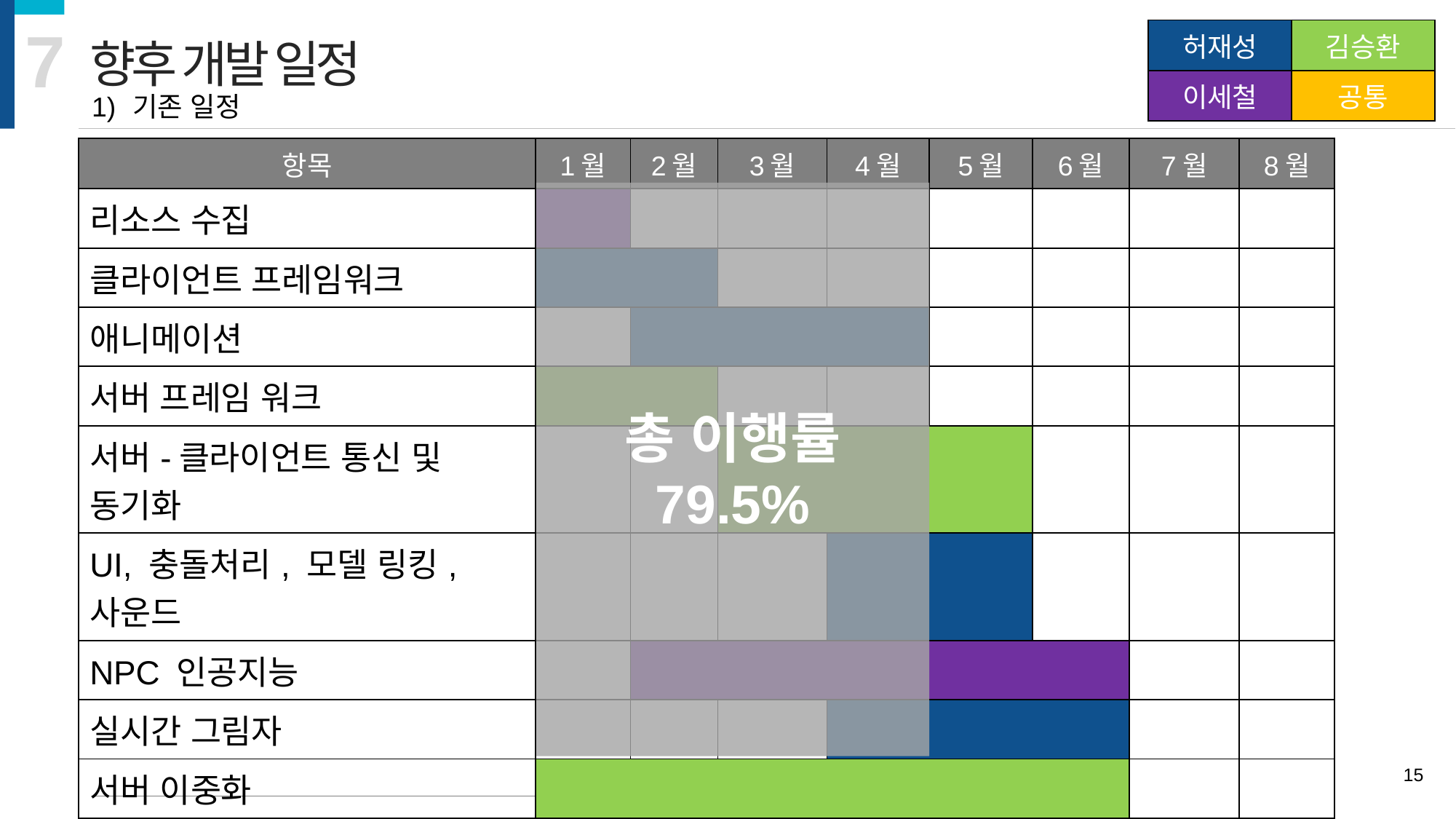

7
| 허재성 | 김승환 |
| --- | --- |
| 이세철 | 공통 |
향후 개발 일정
기존 일정
| 항목 | 1월 | 2월 | 3월 | 4월 | 5월 | 6월 | 7월 | 8월 |
| --- | --- | --- | --- | --- | --- | --- | --- | --- |
| 리소스 수집 |  |  |  |  |  |  |  |  |
| 클라이언트 프레임워크 |  |  |  |  |  |  |  |  |
| 애니메이션 |  |  |  |  |  |  |  |  |
| 서버 프레임 워크 |  |  |  |  |  |  |  |  |
| 서버-클라이언트 통신 및 동기화 |  |  |  |  |  |  |  |  |
| UI, 충돌처리, 모델 링킹, 사운드 |  |  |  |  |  |  |  |  |
| NPC 인공지능 |  |  |  |  |  |  |  |  |
| 실시간 그림자 |  |  |  |  |  |  |  |  |
| 서버 이중화 |  |  |  |  |  |  |  |  |
| 특수능력, 손상 및 파괴 로직 |  |  |  |  |  |  |  |  |
| 테스트 및 수정 |  |  |  |  |  |  |  |  |
총 이행률
79.5%
15